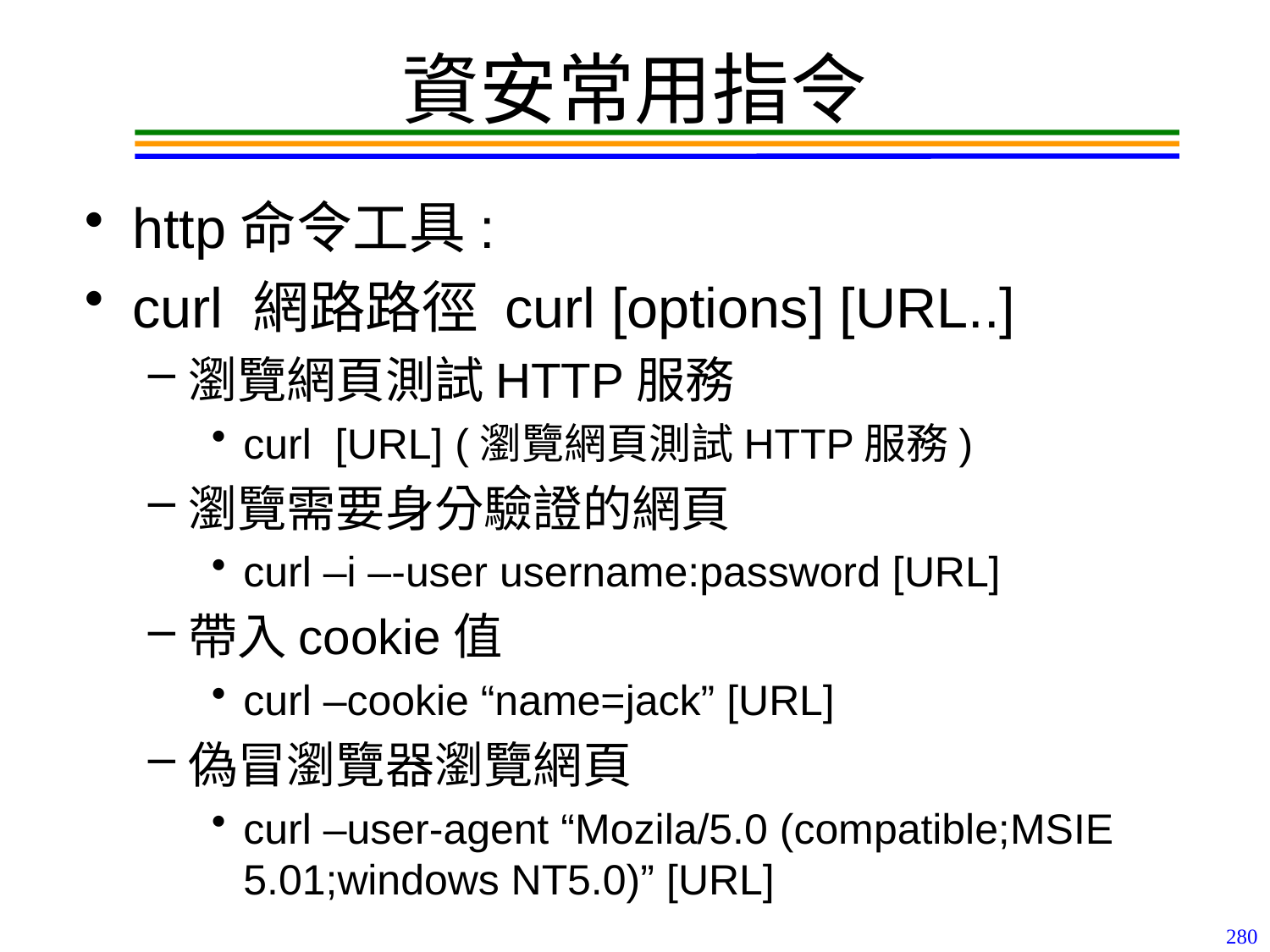

# 資安常用指令
http命令工具:
curl 網路路徑 curl [options] [URL..]
瀏覽網頁測試HTTP服務
curl  [URL] (瀏覽網頁測試HTTP服務)
瀏覽需要身分驗證的網頁
curl –i –-user username:password [URL]
帶入cookie值
curl –cookie “name=jack” [URL]
偽冒瀏覽器瀏覽網頁
curl –user-agent “Mozila/5.0 (compatible;MSIE 5.01;windows NT5.0)” [URL]

280